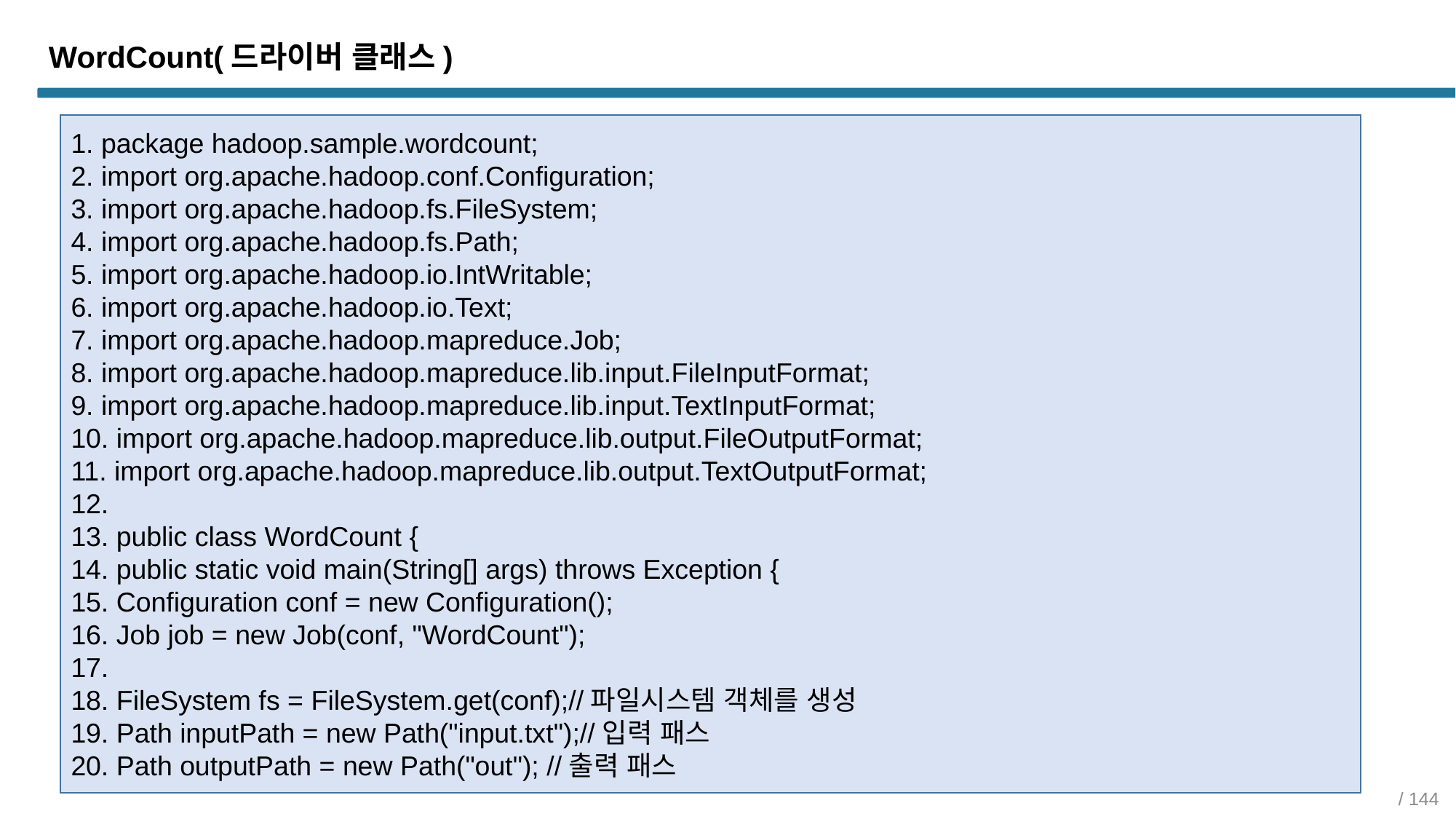

WordCount(드라이버 클래스)
1. package hadoop.sample.wordcount;
2. import org.apache.hadoop.conf.Configuration;
3. import org.apache.hadoop.fs.FileSystem;
4. import org.apache.hadoop.fs.Path;
5. import org.apache.hadoop.io.IntWritable;
6. import org.apache.hadoop.io.Text;
7. import org.apache.hadoop.mapreduce.Job;
8. import org.apache.hadoop.mapreduce.lib.input.FileInputFormat;
9. import org.apache.hadoop.mapreduce.lib.input.TextInputFormat;
10. import org.apache.hadoop.mapreduce.lib.output.FileOutputFormat;
11. import org.apache.hadoop.mapreduce.lib.output.TextOutputFormat;
12.
13. public class WordCount {
14. public static void main(String[] args) throws Exception {
15. Configuration conf = new Configuration();
16. Job job = new Job(conf, "WordCount");
17.
18. FileSystem fs = FileSystem.get(conf);//파일시스템 객체를 생성
19. Path inputPath = new Path("input.txt");//입력 패스
20. Path outputPath = new Path("out"); //출력 패스
/ 144